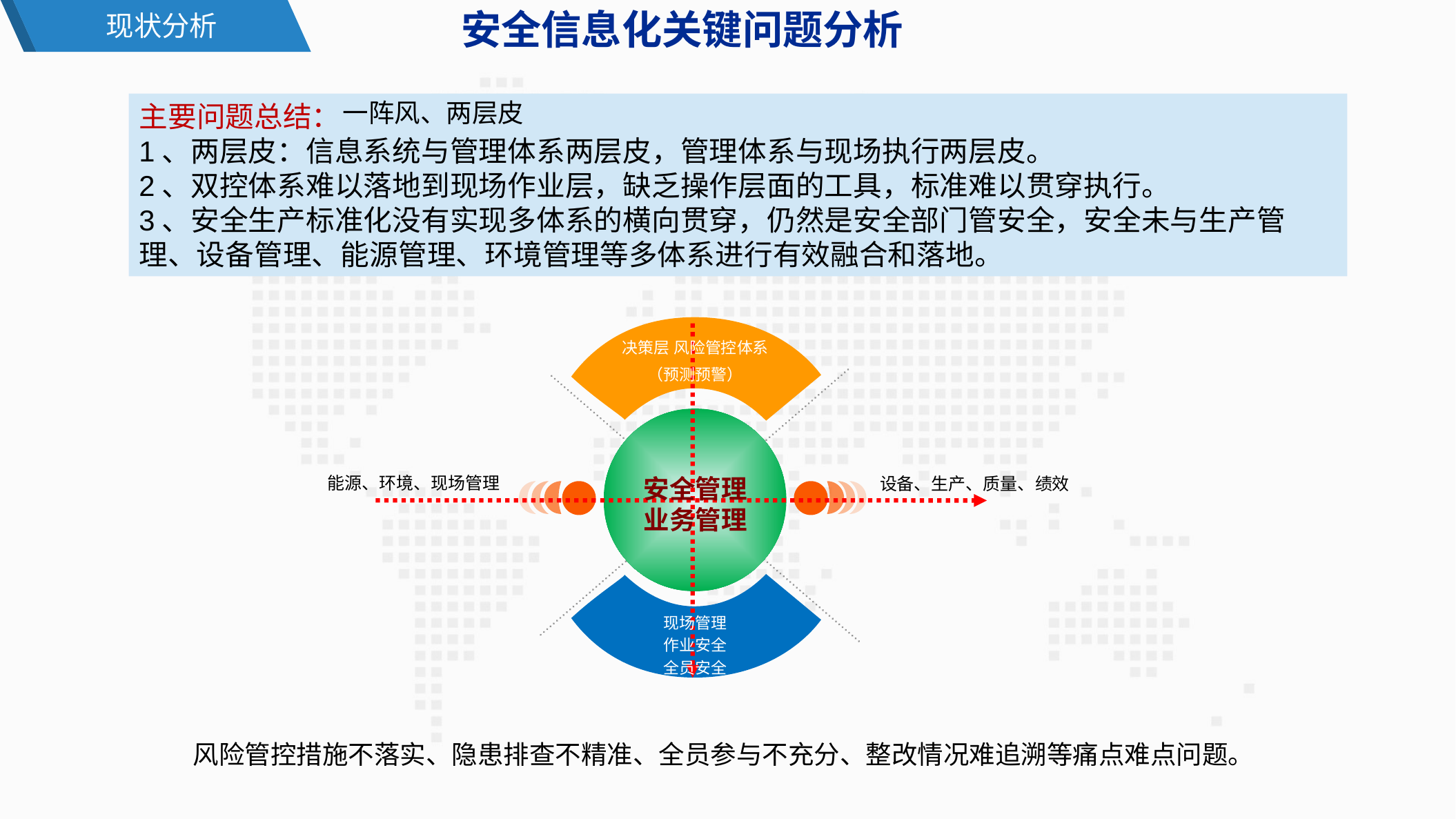

现状分析
安全信息化关键问题分析
一阵风、两层皮
主要问题总结：
1、两层皮：信息系统与管理体系两层皮，管理体系与现场执行两层皮。
2、双控体系难以落地到现场作业层，缺乏操作层面的工具，标准难以贯穿执行。
3、安全生产标准化没有实现多体系的横向贯穿，仍然是安全部门管安全，安全未与生产管理、设备管理、能源管理、环境管理等多体系进行有效融合和落地。

决策层 风险管控体系
（预测预警）

能源、环境、现场管理
安全管理
业务管理
设备、生产、质量、绩效

现场管理
作业安全
全员安全
风险管控措施不落实、隐患排查不精准、全员参与不充分、整改情况难追溯等痛点难点问题。